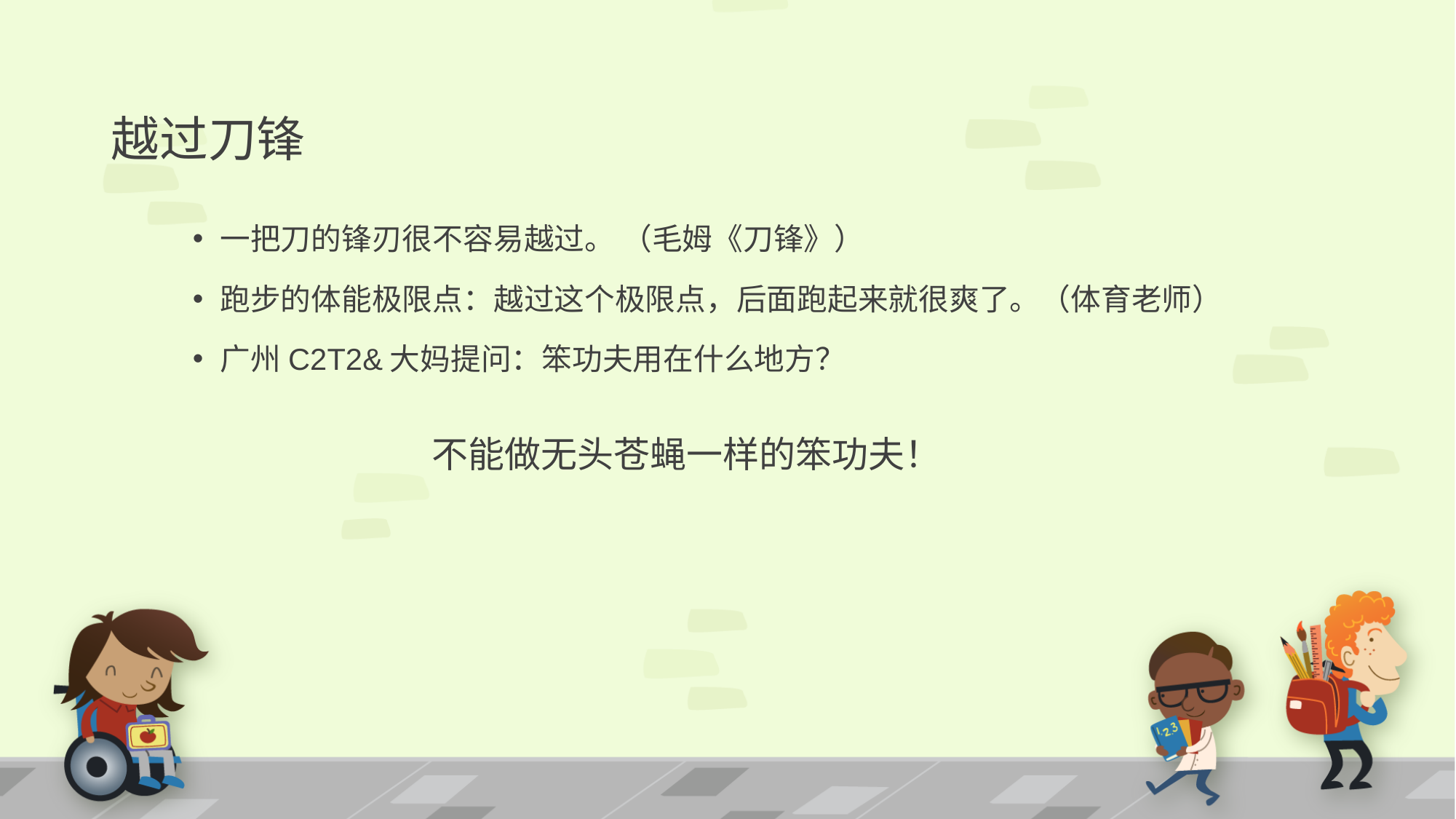

# 越过刀锋
一把刀的锋刃很不容易越过。 （毛姆《刀锋》）
跑步的体能极限点：越过这个极限点，后面跑起来就很爽了。（体育老师）
广州C2T2&大妈提问：笨功夫用在什么地方？

不能做无头苍蝇一样的笨功夫！